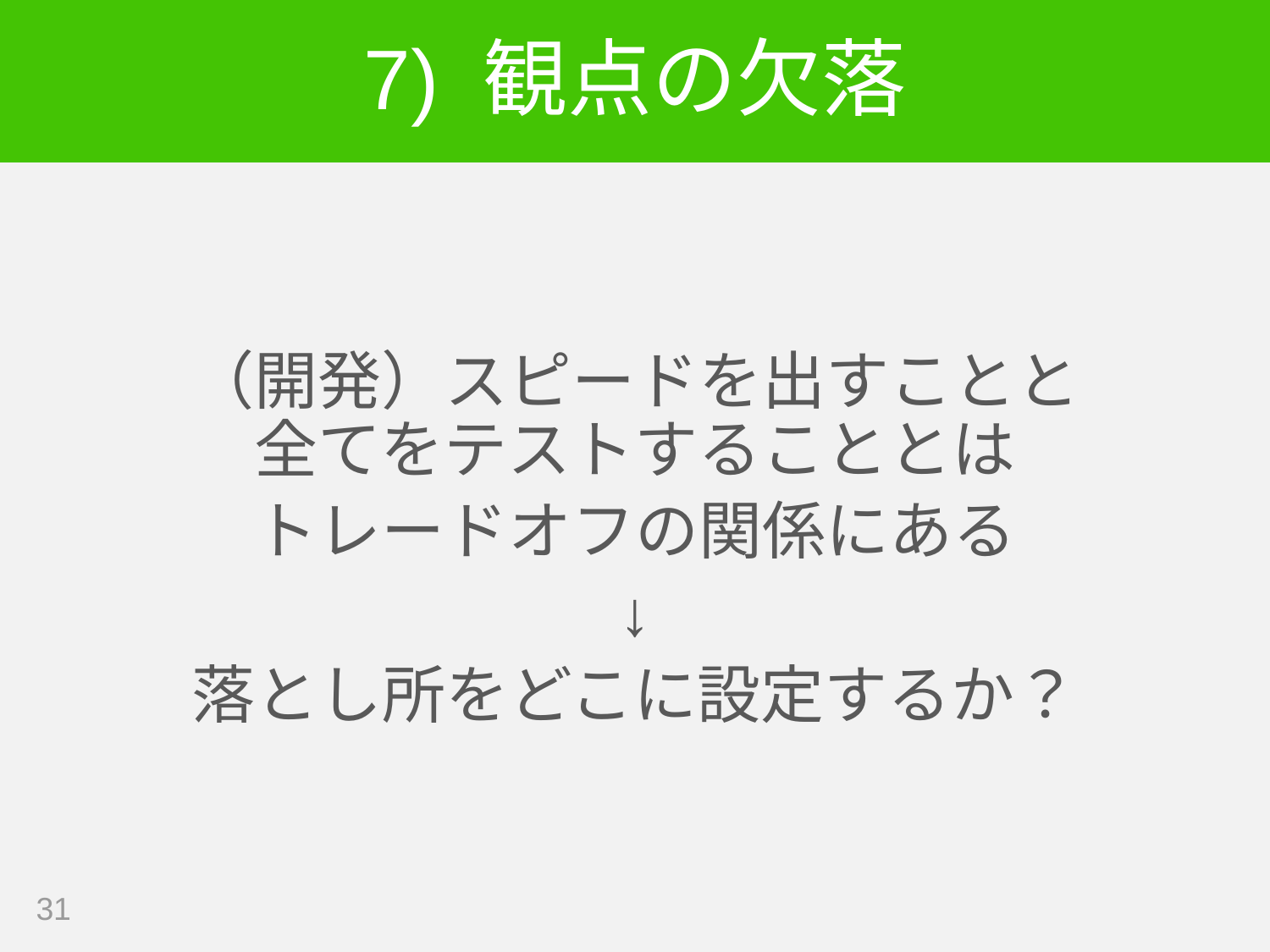

# 7) 観点の欠落
（開発）スピードを出すことと
全てをテストすることとは
トレードオフの関係にある
↓
落とし所をどこに設定するか？
31